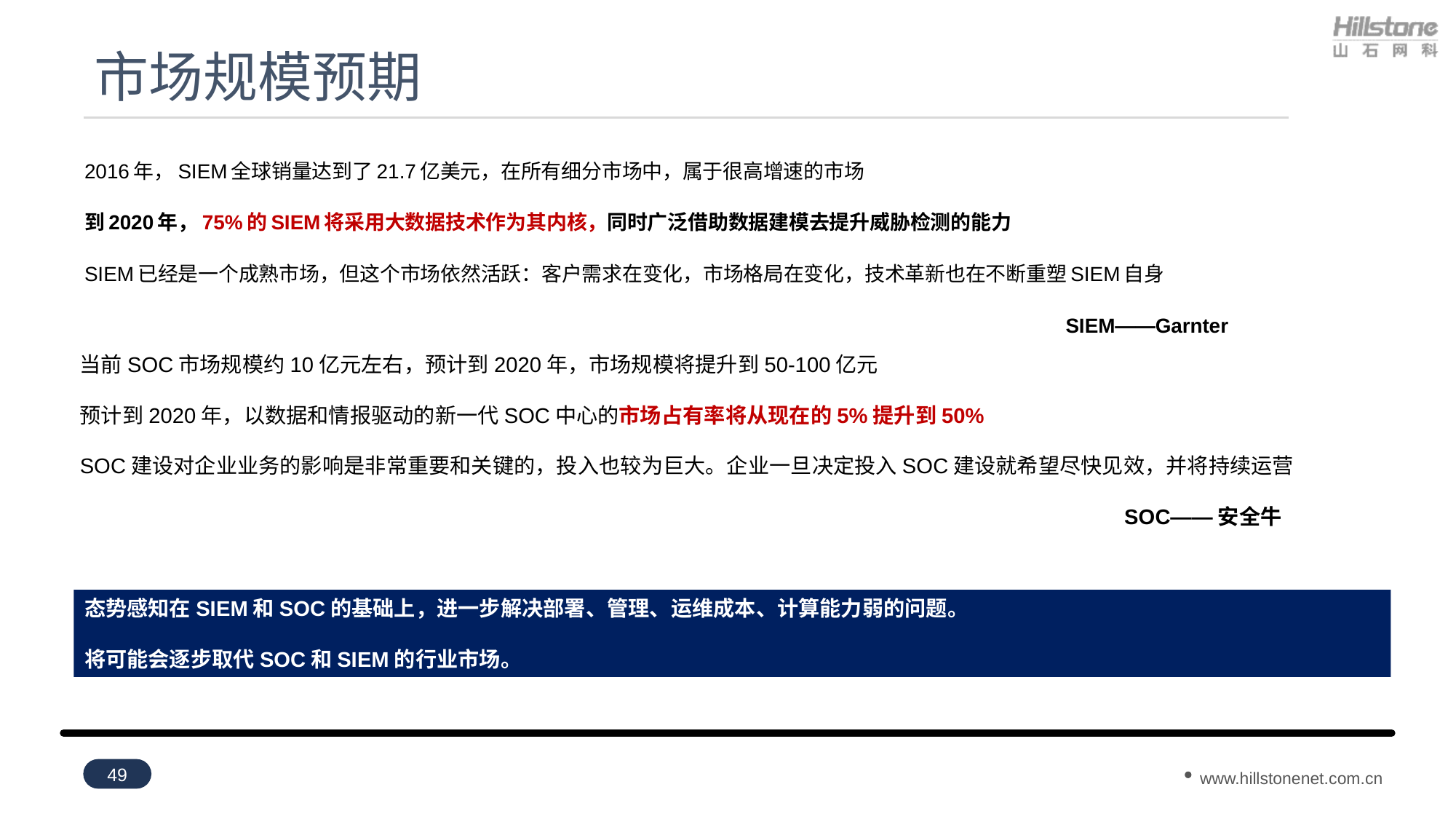

# 市场规模预期
2016年，SIEM全球销量达到了21.7亿美元，在所有细分市场中，属于很高增速的市场
到2020年，75%的SIEM将采用大数据技术作为其内核，同时广泛借助数据建模去提升威胁检测的能力
SIEM已经是一个成熟市场，但这个市场依然活跃：客户需求在变化，市场格局在变化，技术革新也在不断重塑SIEM自身
                                                                                                                                                                              SIEM——Garnter

当前SOC市场规模约10亿元左右，预计到2020年，市场规模将提升到50-100亿元

预计到2020年，以数据和情报驱动的新一代SOC中心的市场占有率将从现在的5%提升到50%
SOC建设对企业业务的影响是非常重要和关键的，投入也较为巨大。企业一旦决定投入SOC建设就希望尽快见效，并将持续运营

                                                                                                                                                                              SOC——安全牛
态势感知在SIEM和SOC的基础上，进一步解决部署、管理、运维成本、计算能力弱的问题。

将可能会逐步取代SOC和SIEM的行业市场。
49